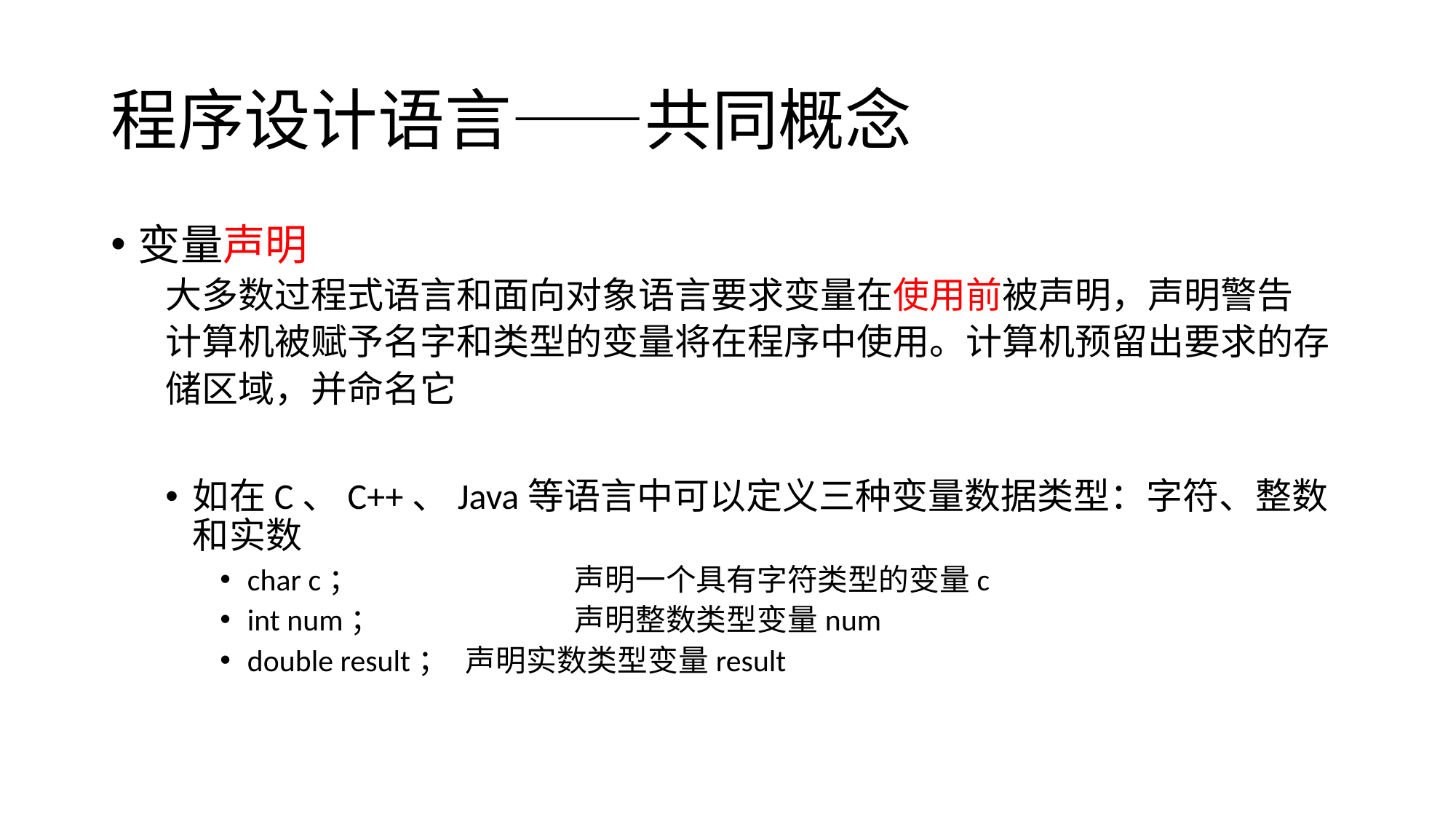

# 程序设计语言——共同概念
变量声明
大多数过程式语言和面向对象语言要求变量在使用前被声明，声明警告
计算机被赋予名字和类型的变量将在程序中使用。计算机预留出要求的存
储区域，并命名它

如在C、C++、Java等语言中可以定义三种变量数据类型：字符、整数和实数
char c；		声明一个具有字符类型的变量c
int num；		声明整数类型变量num
double result；	声明实数类型变量result